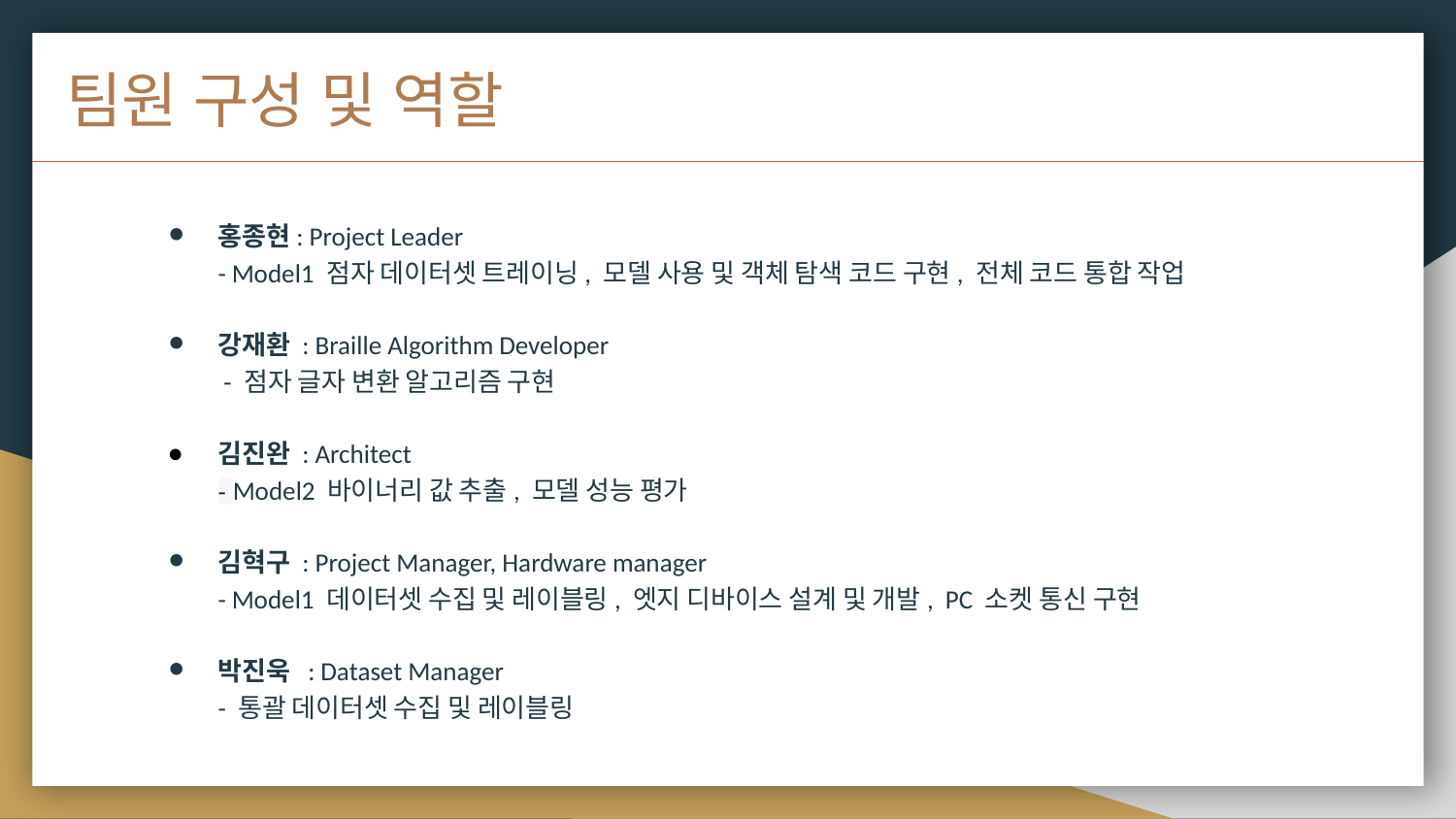

팀원 구성 및 역할
홍종현: Project Leader
- Model1 점자 데이터셋 트레이닝, 모델 사용 및 객체 탐색 코드 구현, 전체 코드 통합 작업

강재환 : Braille Algorithm Developer
 - 점자 글자 변환 알고리즘 구현

김진완 : Architect
- Model2 바이너리 값 추출, 모델 성능 평가

김혁구 : Project Manager, Hardware manager
- Model1 데이터셋 수집 및 레이블링, 엣지 디바이스 설계 및 개발,  PC 소켓 통신 구현

박진욱  : Dataset Manager
- 통괄 데이터셋 수집 및 레이블링